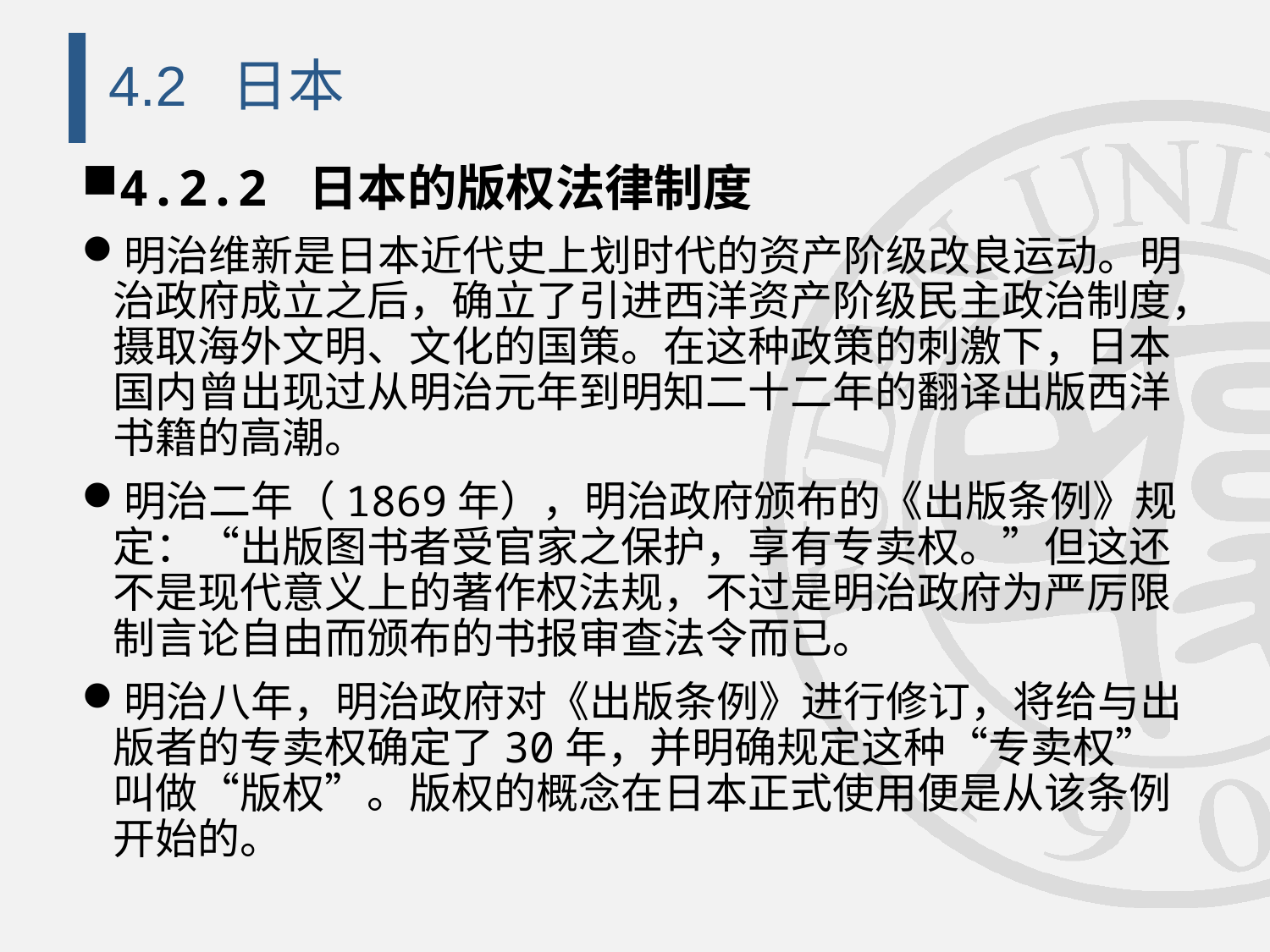

# 4.2  日本
4.2.2 日本的版权法律制度
明治维新是日本近代史上划时代的资产阶级改良运动。明治政府成立之后，确立了引进西洋资产阶级民主政治制度，摄取海外文明、文化的国策。在这种政策的刺激下，日本国内曾出现过从明治元年到明知二十二年的翻译出版西洋书籍的高潮。
明治二年（1869年），明治政府颁布的《出版条例》规定：“出版图书者受官家之保护，享有专卖权。”但这还不是现代意义上的著作权法规，不过是明治政府为严厉限制言论自由而颁布的书报审查法令而已。
明治八年，明治政府对《出版条例》进行修订，将给与出版者的专卖权确定了30年，并明确规定这种“专卖权”叫做“版权”。版权的概念在日本正式使用便是从该条例开始的。